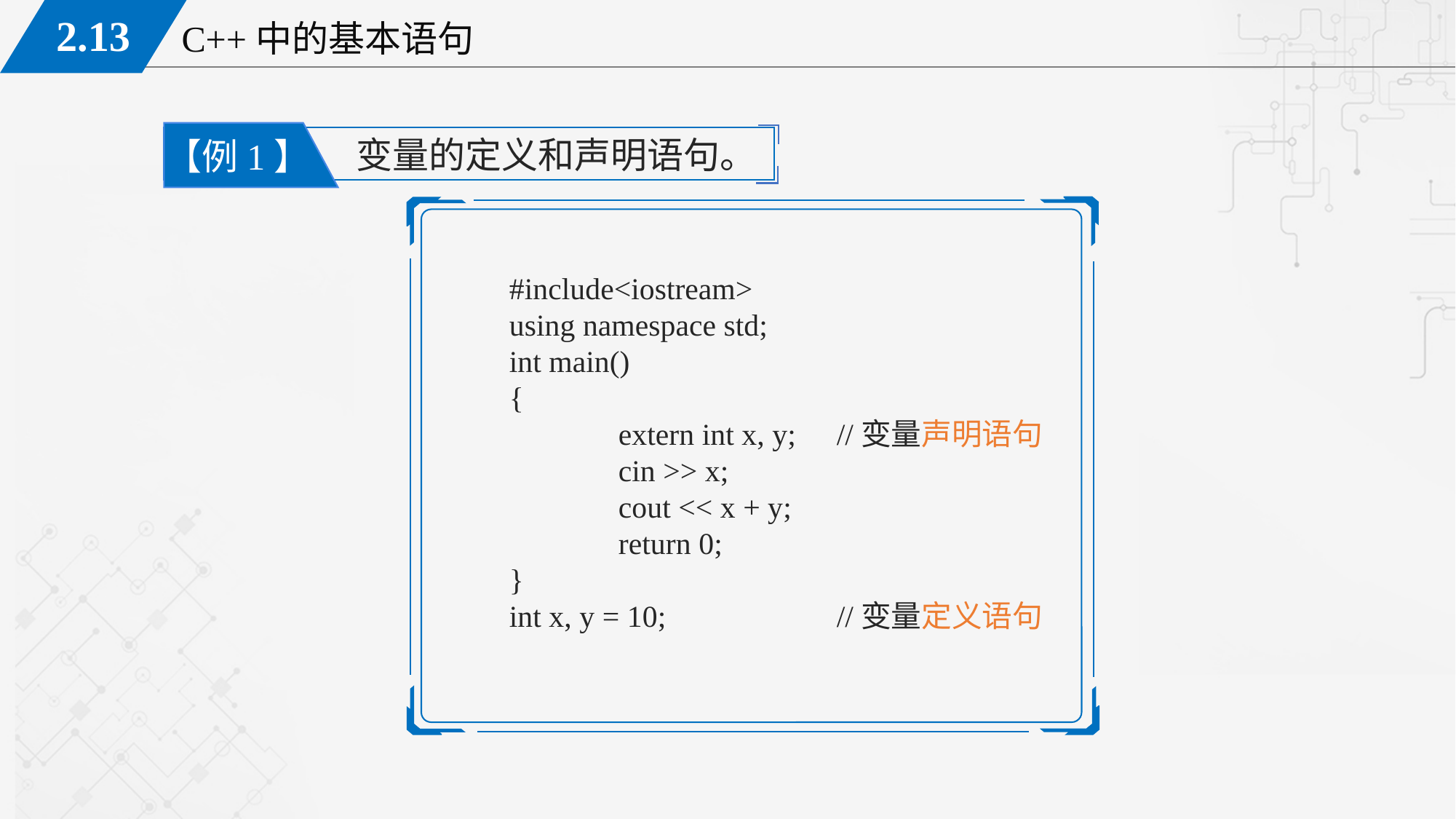

变量的定义和声明语句。

【例1】

#include<iostream>
using namespace std;
int main()
{
	extern int x, y;	//变量声明语句
	cin >> x;
	cout << x + y;
	return 0;
}
int x, y = 10;		//变量定义语句